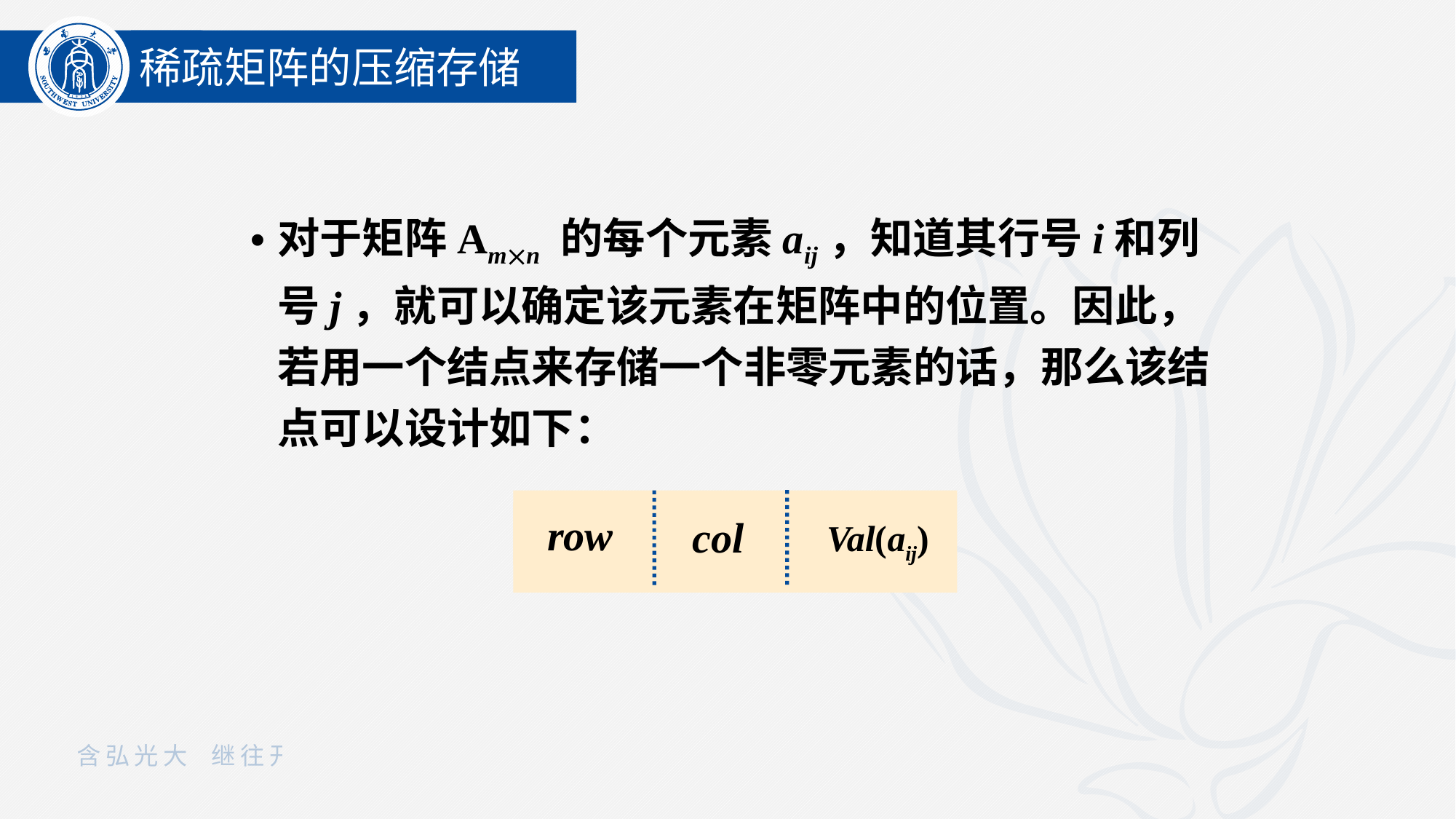

稀疏矩阵的压缩存储
对于矩阵Am×n 的每个元素aij，知道其行号i和列号j，就可以确定该元素在矩阵中的位置。因此，若用一个结点来存储一个非零元素的话，那么该结点可以设计如下：

row
col
 Val(aij)